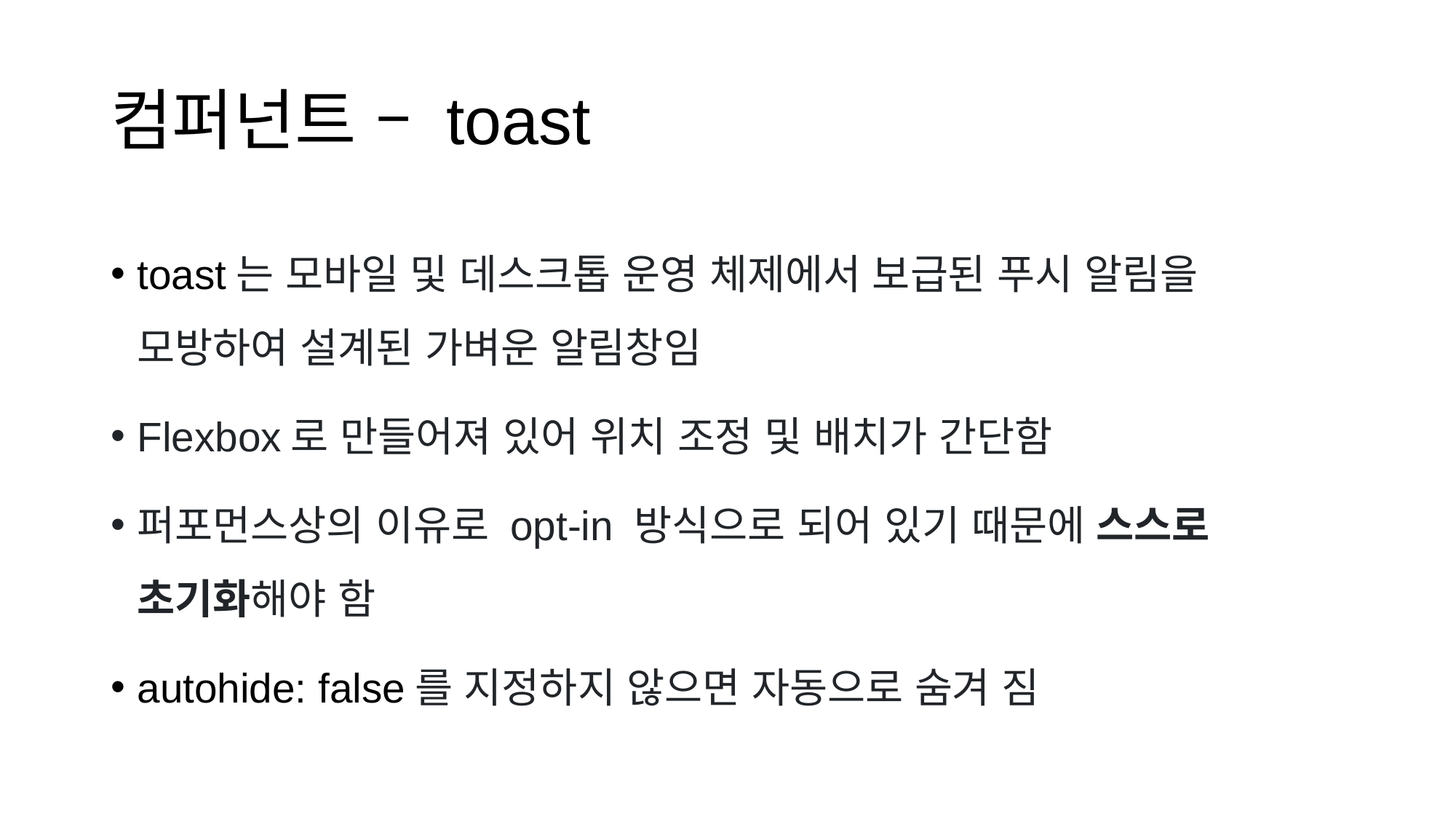

# 컴퍼넌트 – toast
toast는 모바일 및 데스크톱 운영 체제에서 보급된 푸시 알림을 모방하여 설계된 가벼운 알림창임
Flexbox로 만들어져 있어 위치 조정 및 배치가 간단함
퍼포먼스상의 이유로 opt-in 방식으로 되어 있기 때문에 스스로 초기화해야 함
autohide: false를 지정하지 않으면 자동으로 숨겨 짐